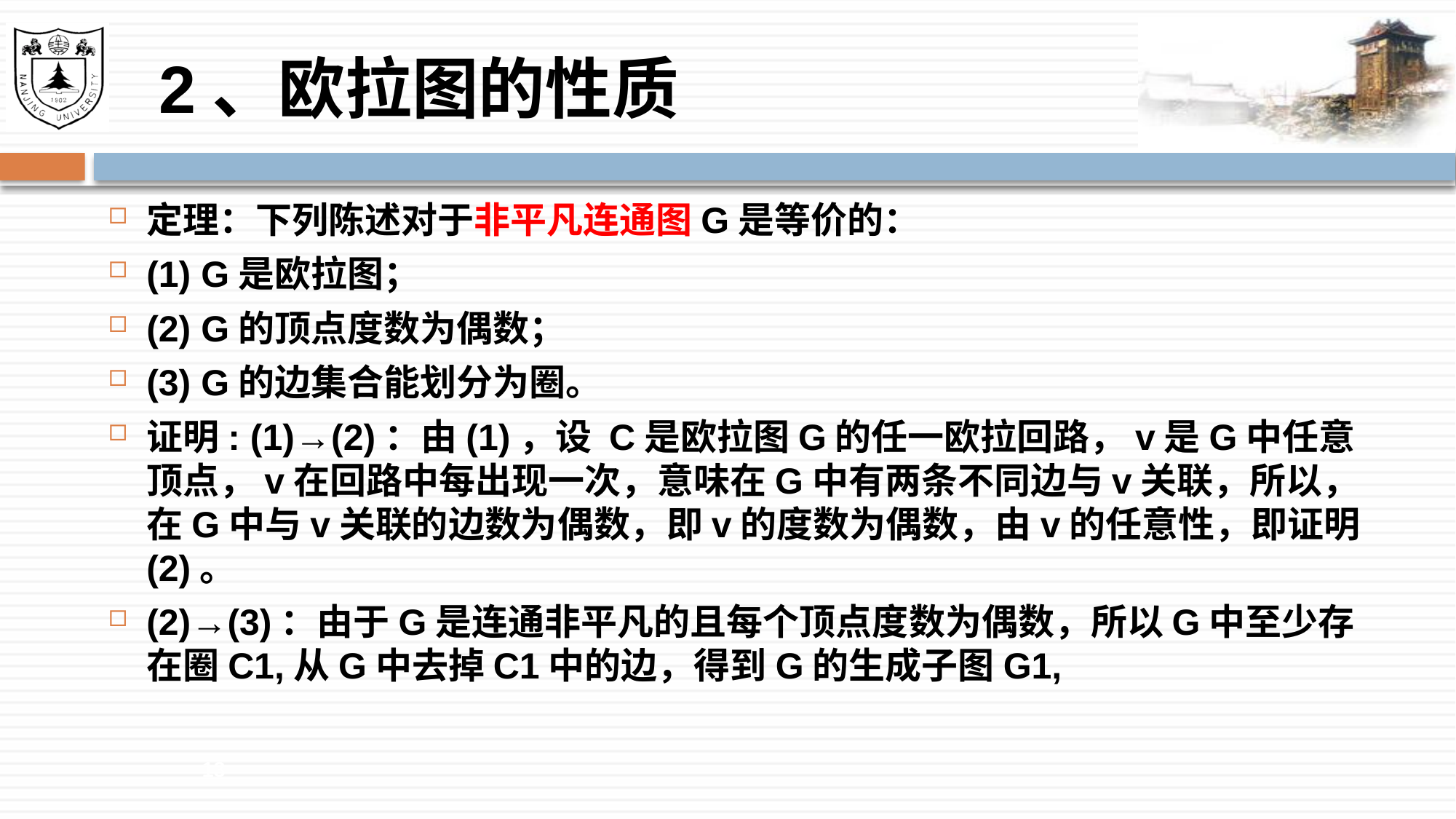

# 2、欧拉图的性质

定理：下列陈述对于非平凡连通图G是等价的：
(1) G是欧拉图；
(2) G的顶点度数为偶数；
(3) G的边集合能划分为圈。
证明: (1)→(2)：由(1)，设 C是欧拉图G的任一欧拉回路，v是G中任意顶点，v在回路中每出现一次，意味在G中有两条不同边与v关联，所以，在G中与v关联的边数为偶数，即v的度数为偶数，由v的任意性，即证明(2)。
(2)→(3)：由于G是连通非平凡的且每个顶点度数为偶数，所以G中至少存在圈C1,从G中去掉C1中的边，得到G的生成子图G1,
13